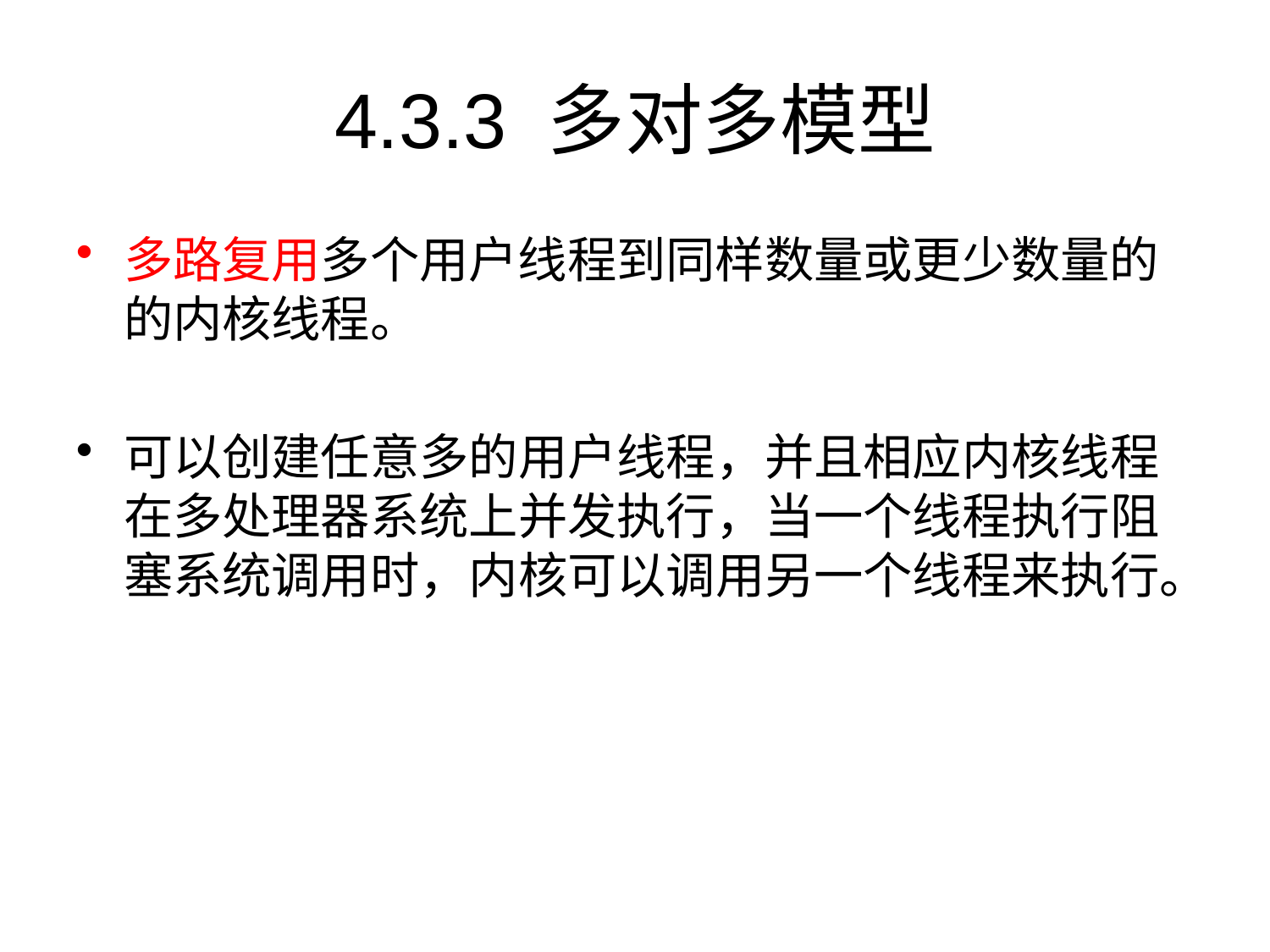

# 4.3.3 多对多模型
多路复用多个用户线程到同样数量或更少数量的的内核线程。

可以创建任意多的用户线程，并且相应内核线程在多处理器系统上并发执行，当一个线程执行阻塞系统调用时，内核可以调用另一个线程来执行。